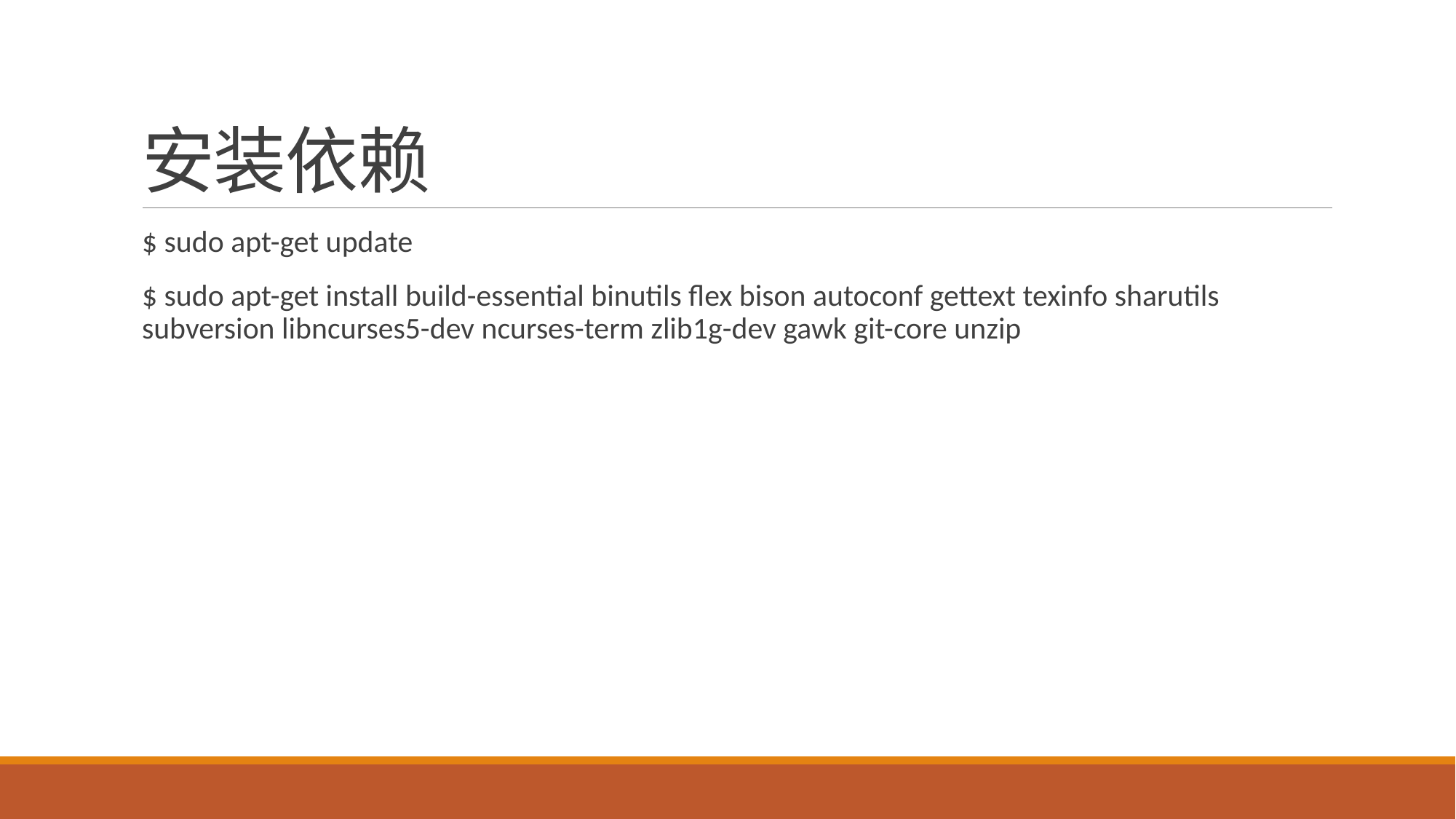

# 安装依赖
$ sudo apt-get update
$ sudo apt-get install build-essential binutils flex bison autoconf gettext texinfo sharutils subversion libncurses5-dev ncurses-term zlib1g-dev gawk git-core unzip